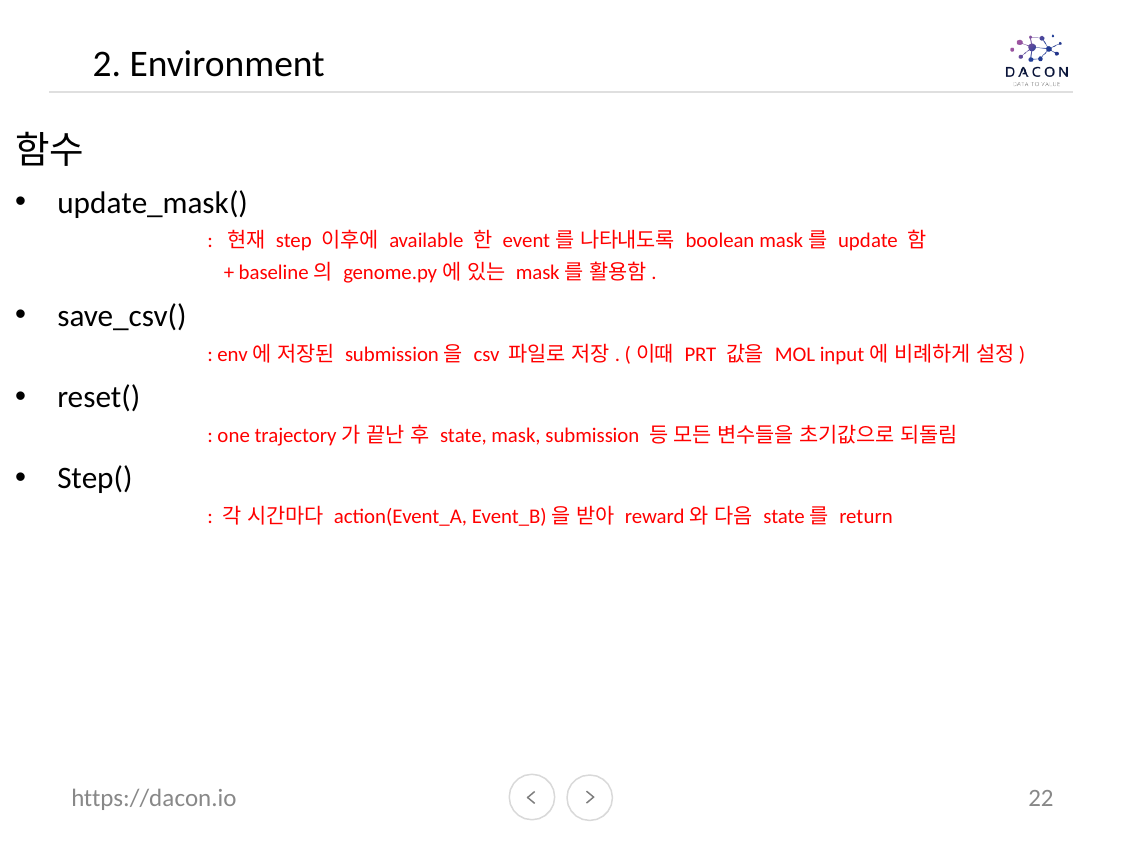

2. Environment
함수
update_mask()
	:  현재 step 이후에 available 한 event를 나타내도록 boolean mask를 update 함
	  + baseline의 genome.py에 있는 mask를 활용함.
save_csv()
 	: env에 저장된 submission을 csv 파일로 저장. (이때 PRT 값을 MOL input에 비례하게 설정)
reset()
	: one trajectory가 끝난 후 state, mask, submission 등 모든 변수들을 초기값으로 되돌림
Step()
 	: 각 시간마다 action(Event_A, Event_B)을 받아 reward와 다음 state를 return
https://dacon.io
22